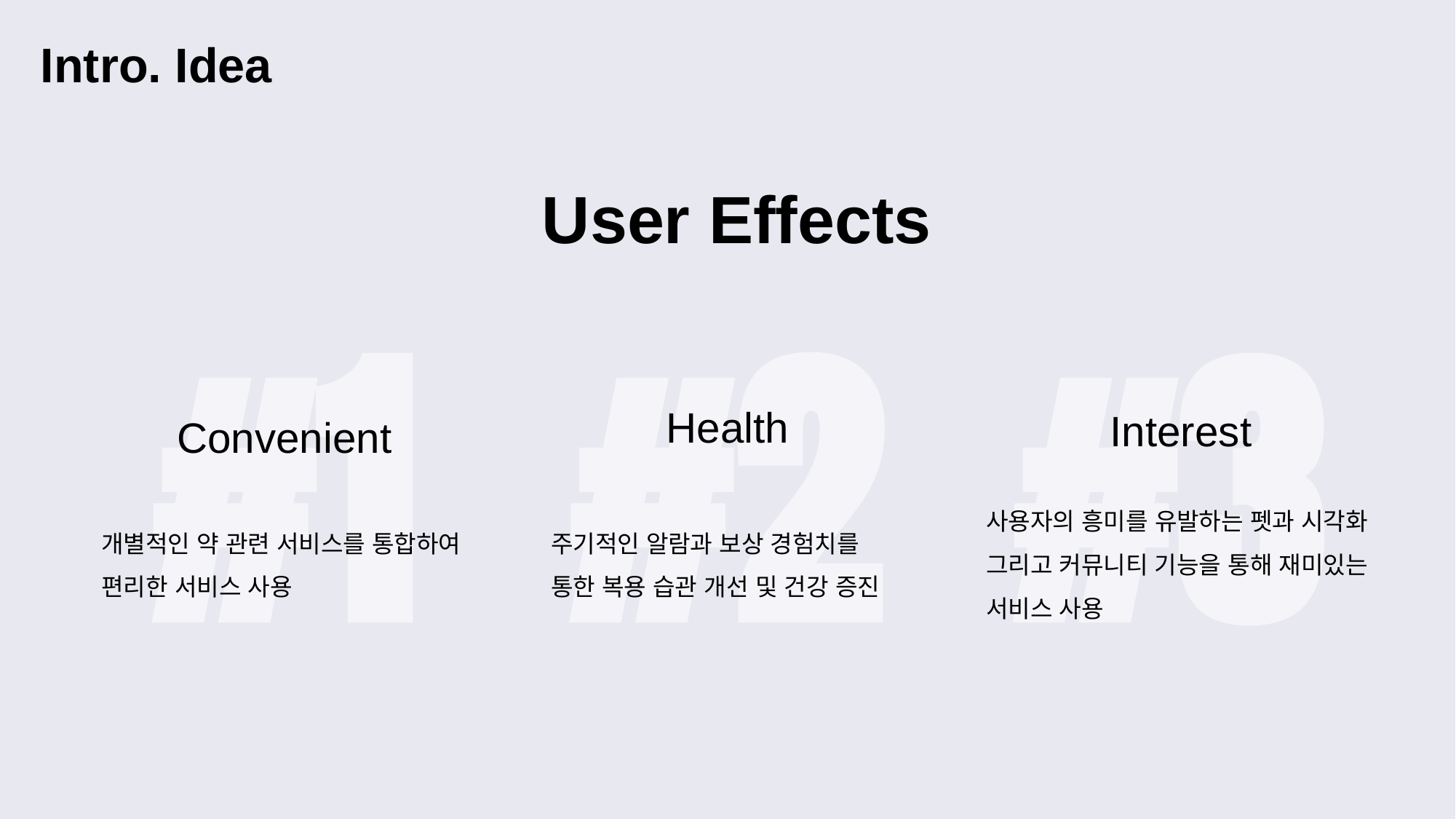

Intro. Idea
User Effects
#1
#2
#3
Convenient
Health
Interest
사용자의 흥미를 유발하는 펫과 시각화 그리고 커뮤니티 기능을 통해 재미있는 서비스 사용
개별적인 약 관련 서비스를 통합하여 편리한 서비스 사용
주기적인 알람과 보상 경험치를 통한 복용 습관 개선 및 건강 증진